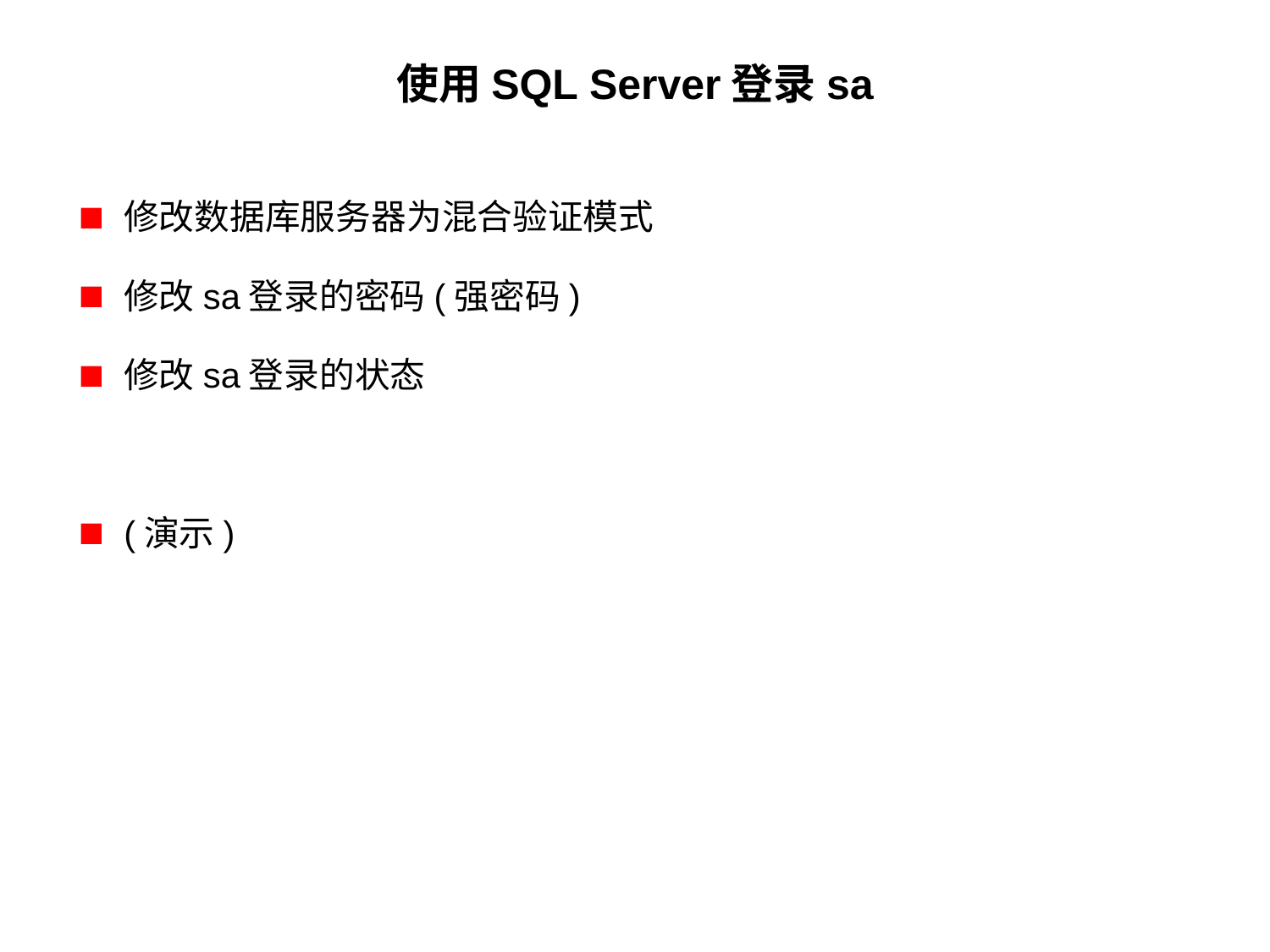

# 使用SQL Server登录sa
修改数据库服务器为混合验证模式
修改sa登录的密码(强密码)
修改sa登录的状态

(演示)